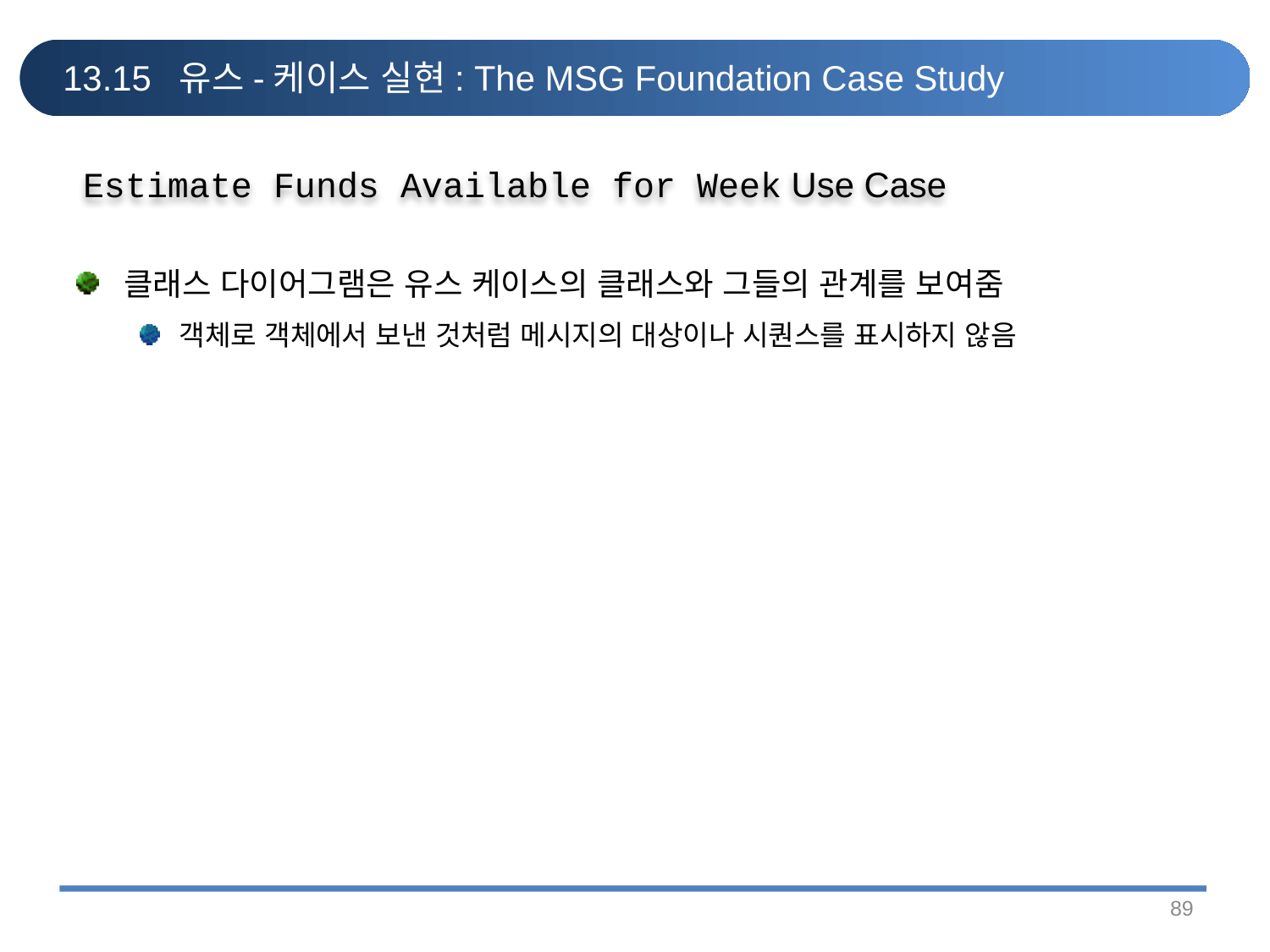

# 13.15  유스-케이스 실현: The MSG Foundation Case Study
Estimate Funds Available for Week Use Case
클래스 다이어그램은 유스 케이스의 클래스와 그들의 관계를 보여줌
객체로 객체에서 보낸 것처럼 메시지의 대상이나 시퀀스를 표시하지 않음
89